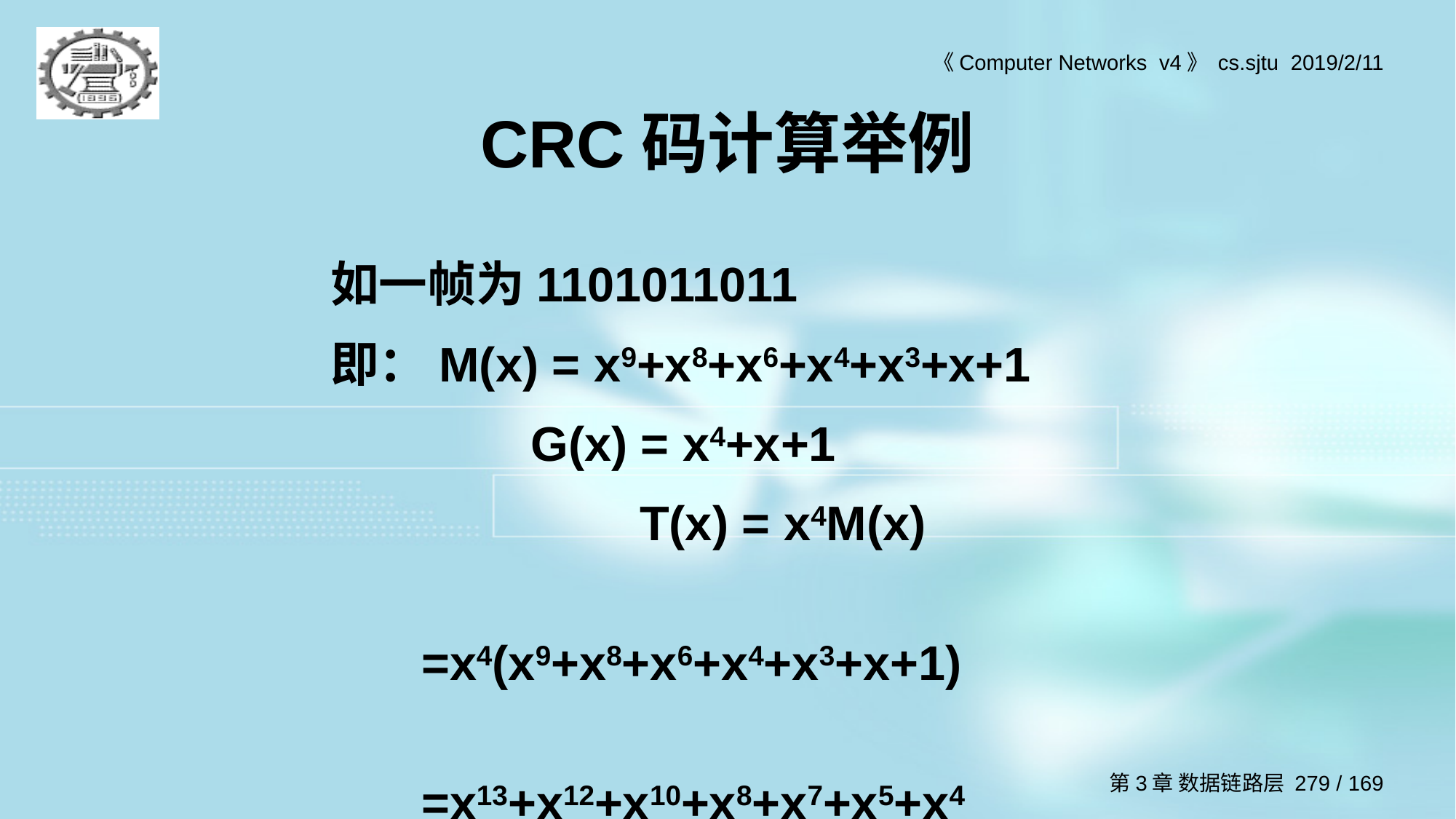

# CRC码计算举例
如一帧为1101011011
即：M(x) = x9+x8+x6+x4+x3+x+1
		G(x) = x4+x+1
			T(x) = x4M(x) 						=x4(x9+x8+x6+x4+x3+x+1) 				=x13+x12+x10+x8+x7+x5+x4